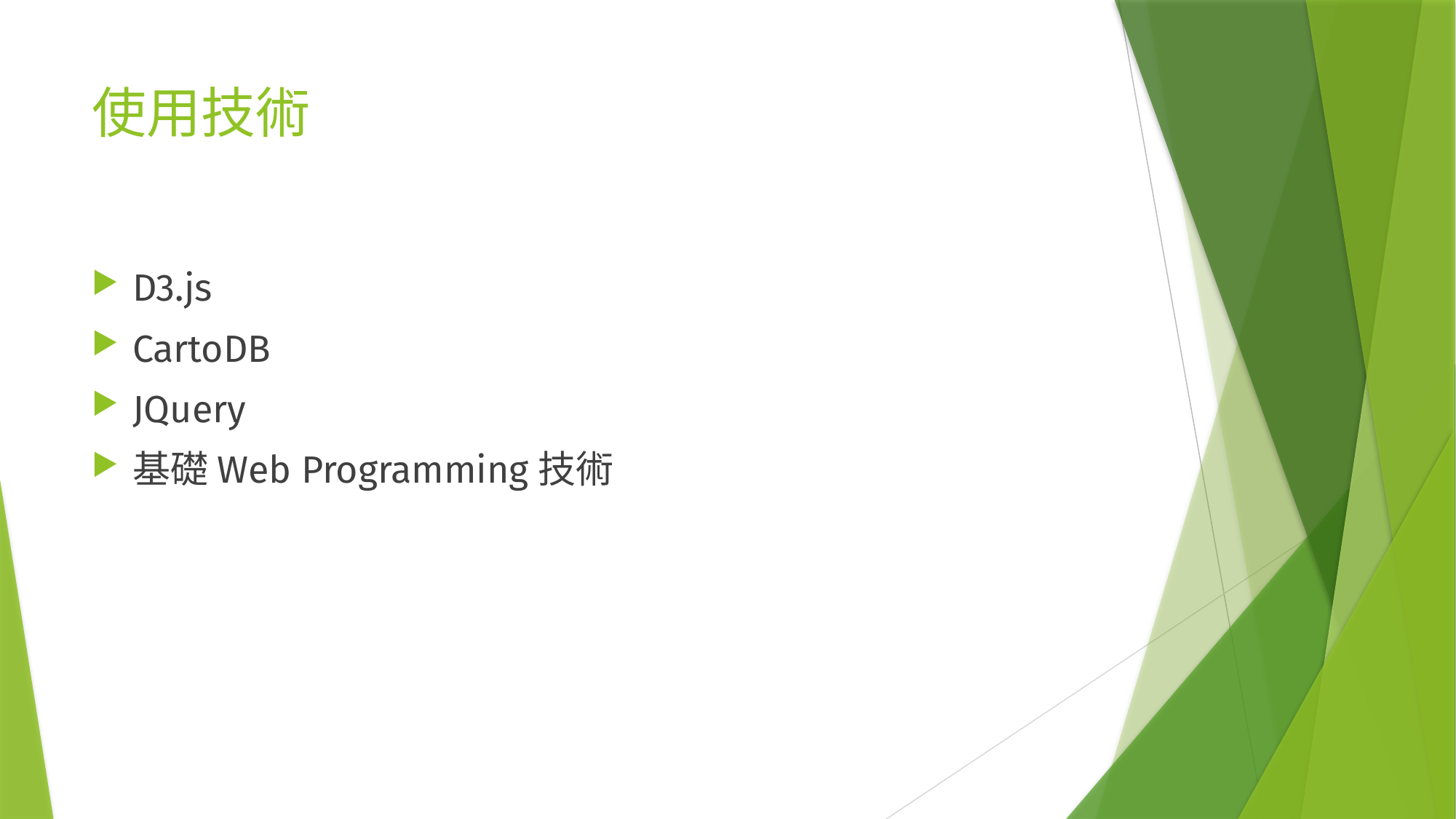

# 使用技術
D3.js
CartoDB
JQuery
基礎Web Programming技術